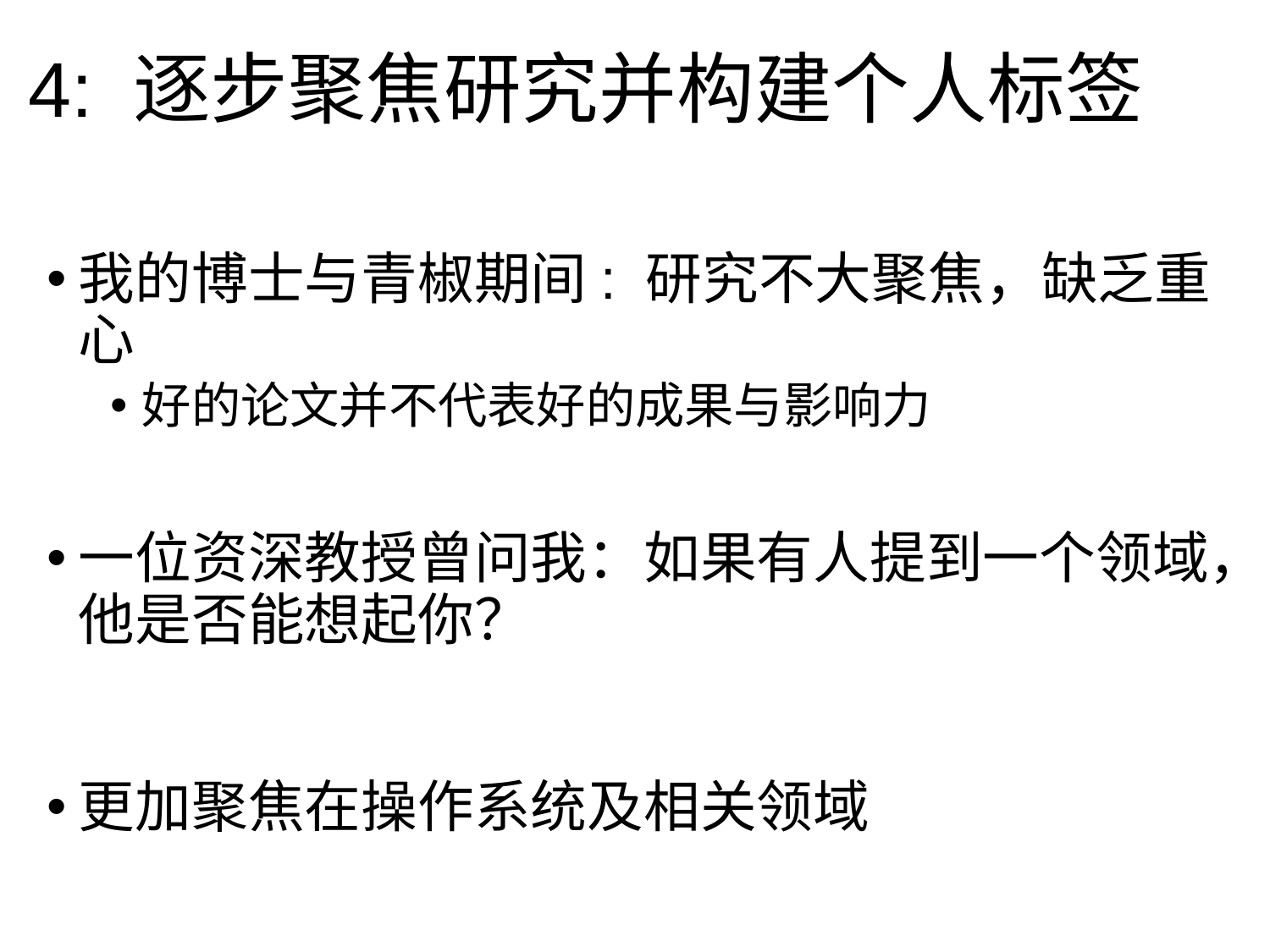

# 4: 逐步聚焦研究并构建个人标签
我的博士与青椒期间: 研究不大聚焦，缺乏重心
好的论文并不代表好的成果与影响力

一位资深教授曾问我：如果有人提到一个领域，他是否能想起你？

更加聚焦在操作系统及相关领域